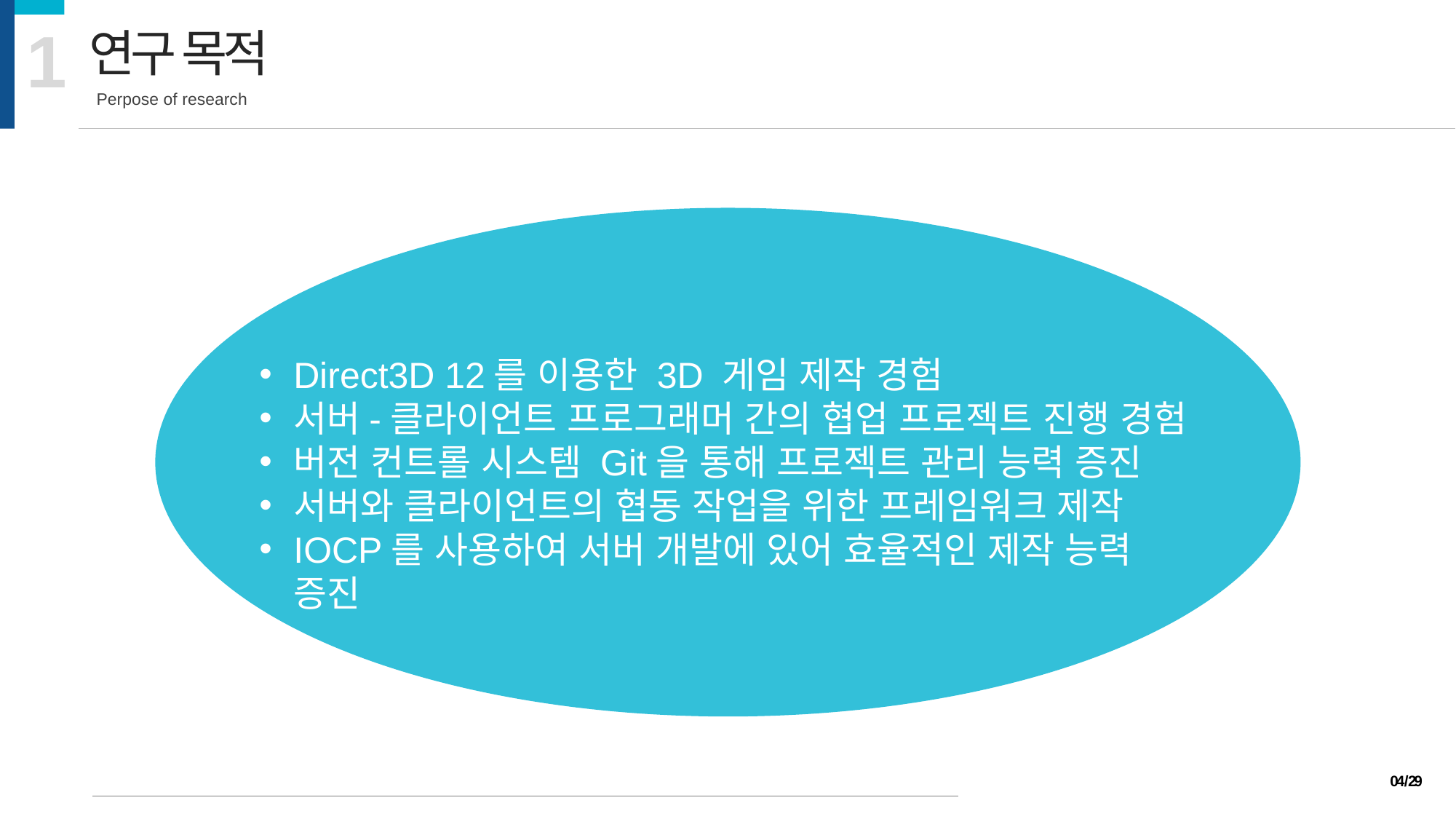

1
연구 목적
Perpose of research

Direct3D 12를 이용한 3D 게임 제작 경험
서버-클라이언트 프로그래머 간의 협업 프로젝트 진행 경험
버전 컨트롤 시스템 Git을 통해 프로젝트 관리 능력 증진
서버와 클라이언트의 협동 작업을 위한 프레임워크 제작
IOCP를 사용하여 서버 개발에 있어 효율적인 제작 능력 증진

04 / 29